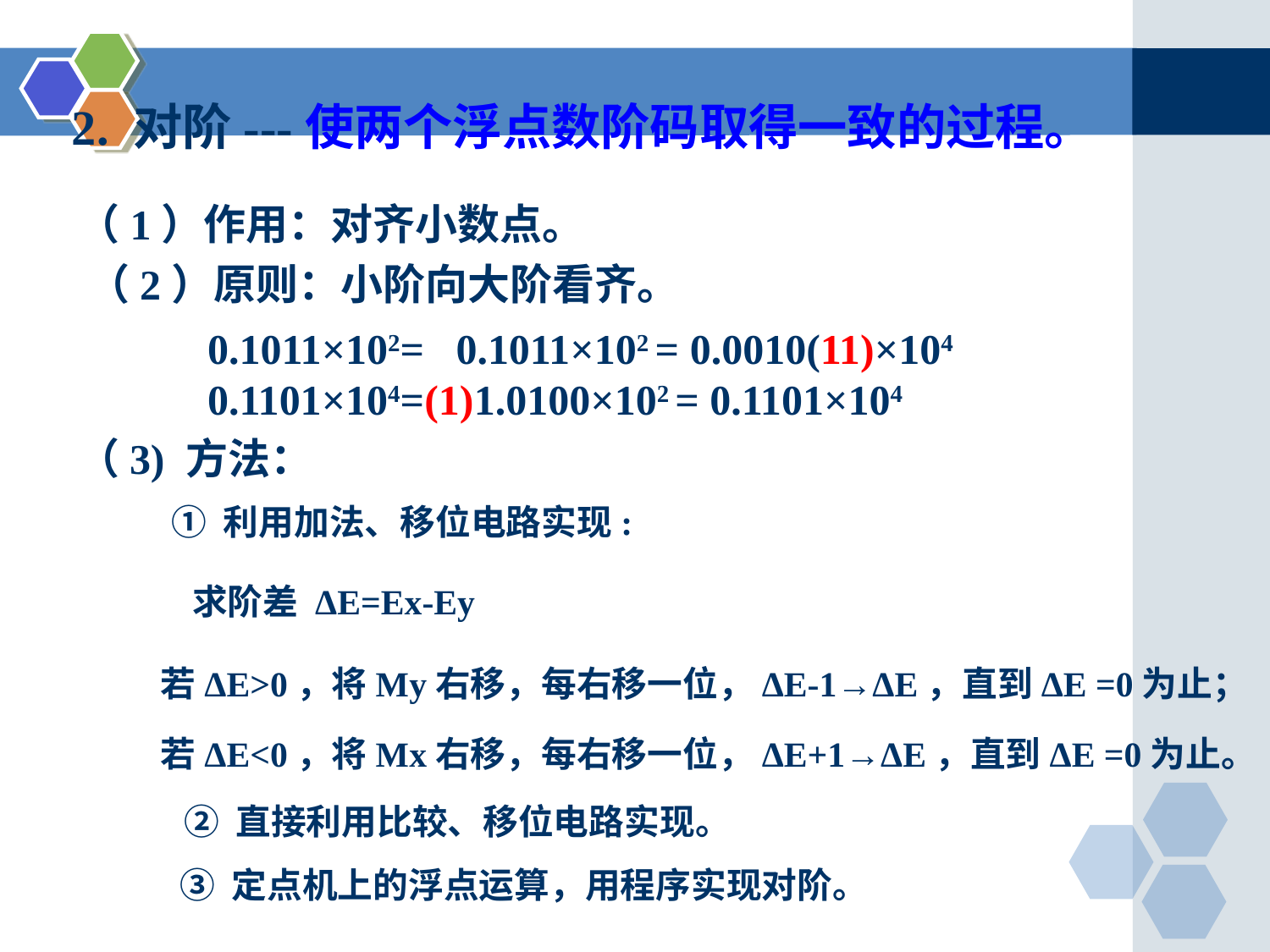

2. 对阶---使两个浮点数阶码取得一致的过程。
（1）作用：对齐小数点。
（2）原则：小阶向大阶看齐。
0.1011×102=   0.1011×102 = 0.0010(11)×104 0.1101×104=(1)1.0100×102 = 0.1101×104
（3) 方法：
① 利用加法、移位电路实现:
求阶差 ΔE=Ex-Ey
若ΔE>0，将My右移，每右移一位，ΔE-1→ΔE，直到ΔE =0为止；
若ΔE<0，将Mx右移，每右移一位，ΔE+1→ΔE，直到ΔE =0为止。
② 直接利用比较、移位电路实现。
③ 定点机上的浮点运算，用程序实现对阶。